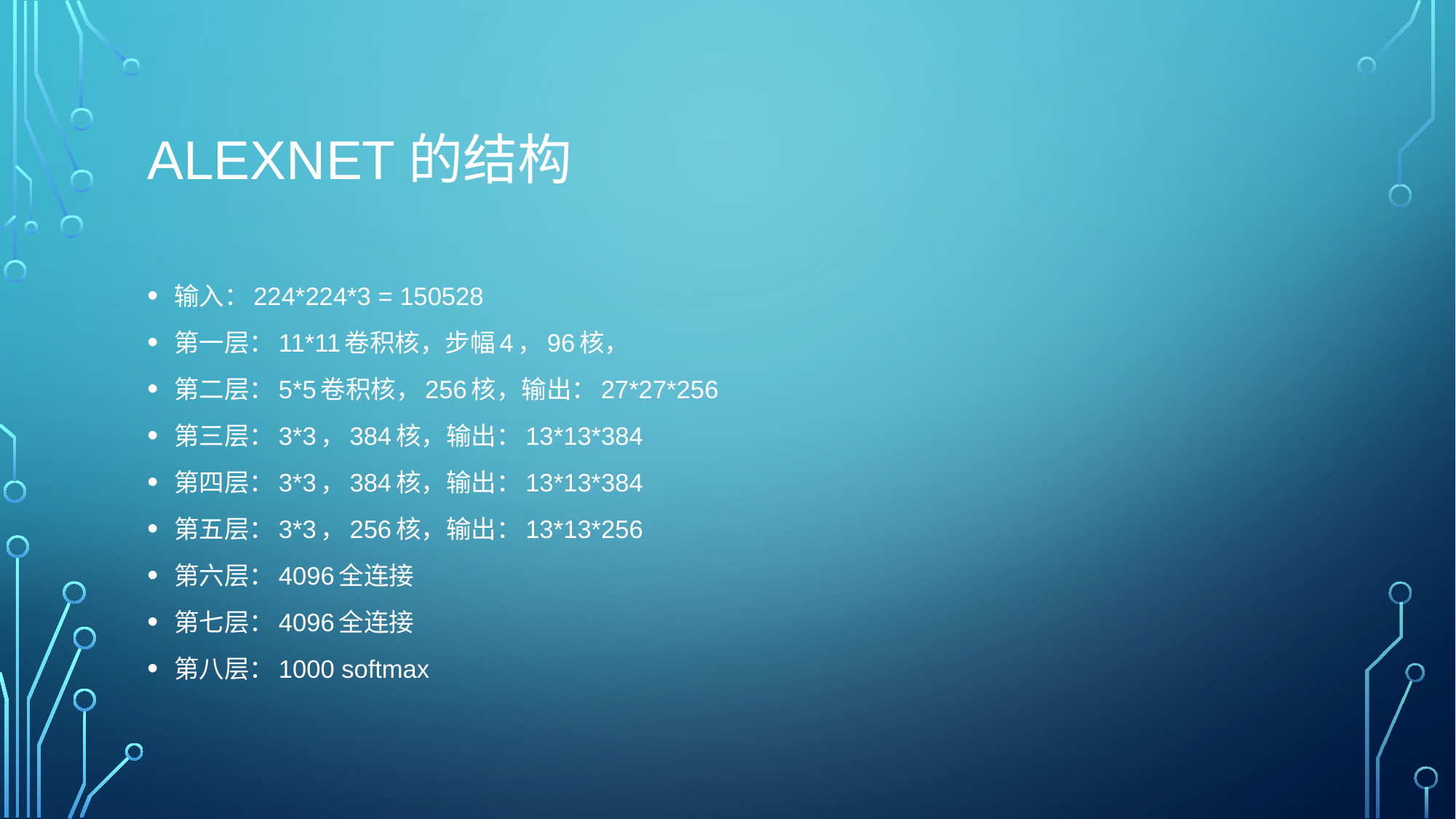

# Alexnet的结构
输入：224*224*3 = 150528
第一层：11*11卷积核，步幅4，96核，
第二层：5*5卷积核，256核，输出：27*27*256
第三层：3*3，384核，输出：13*13*384
第四层：3*3，384核，输出：13*13*384
第五层：3*3，256核，输出：13*13*256
第六层：4096全连接
第七层：4096全连接
第八层：1000 softmax